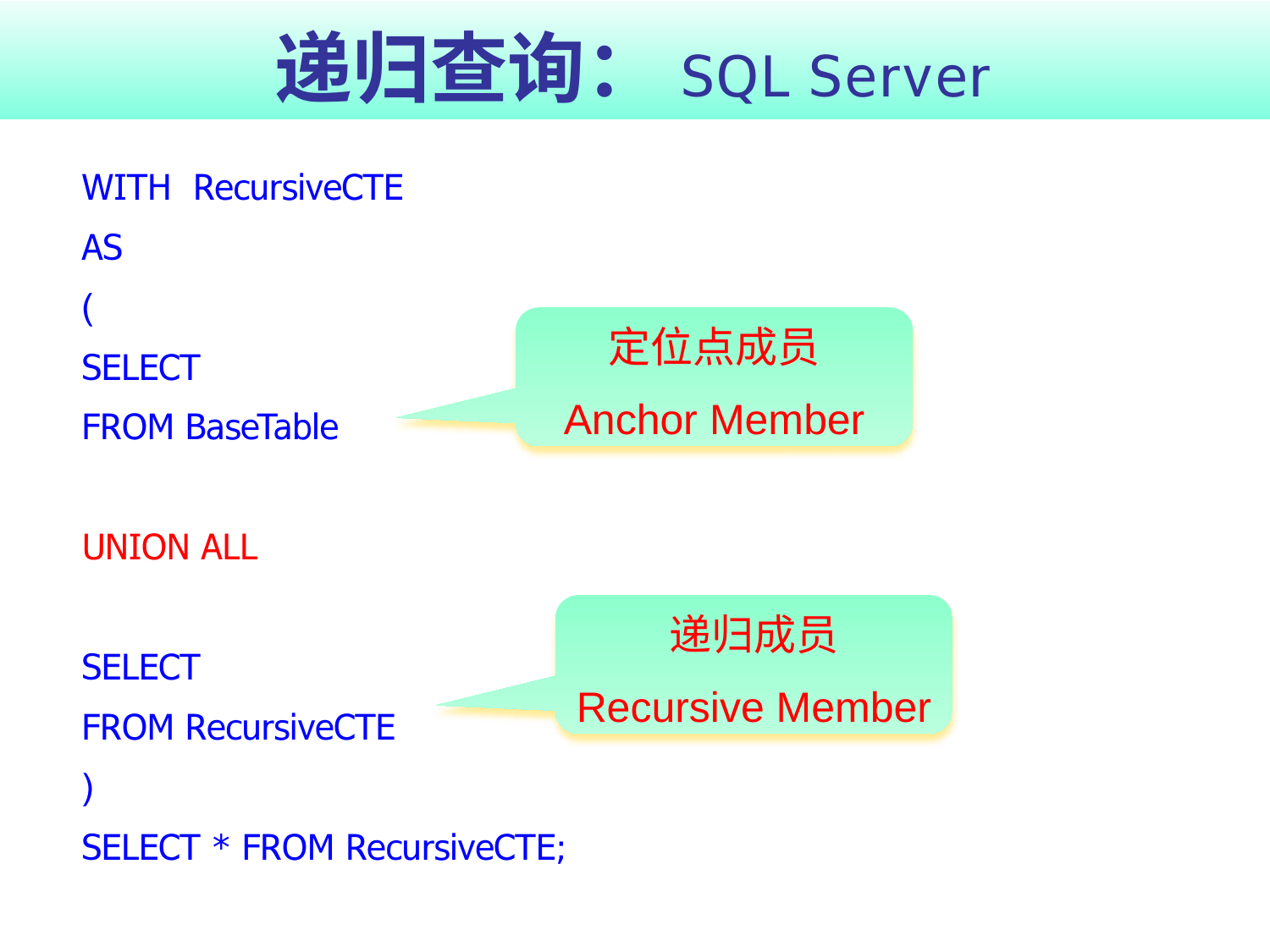

# 递归查询：SQL Server
WITH  RecursiveCTE
AS
(
SELECT
FROM BaseTable

UNION ALL

SELECT
FROM RecursiveCTE
)
SELECT * FROM RecursiveCTE;
定位点成员
Anchor Member
递归成员
Recursive Member